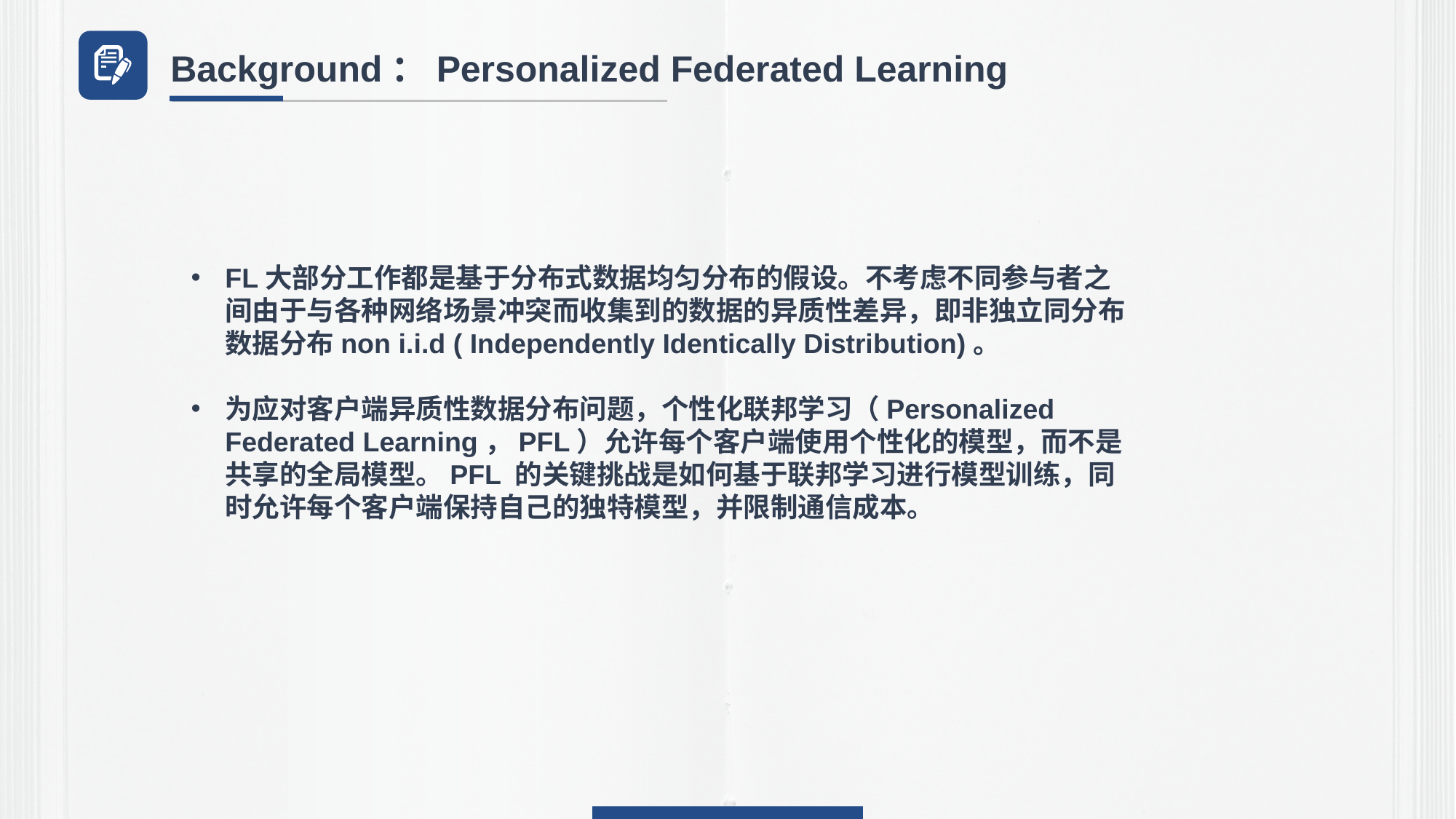

Background：Personalized Federated Learning

FL大部分工作都是基于分布式数据均匀分布的假设。不考虑不同参与者之间由于与各种网络场景冲突而收集到的数据的异质性差异，即非独立同分布数据分布non i.i.d ( Independently Identically Distribution)。

为应对客户端异质性数据分布问题，个性化联邦学习（Personalized Federated Learning，PFL）允许每个客户端使用个性化的模型，而不是共享的全局模型。PFL 的关键挑战是如何基于联邦学习进行模型训练，同时允许每个客户端保持自己的独特模型，并限制通信成本。